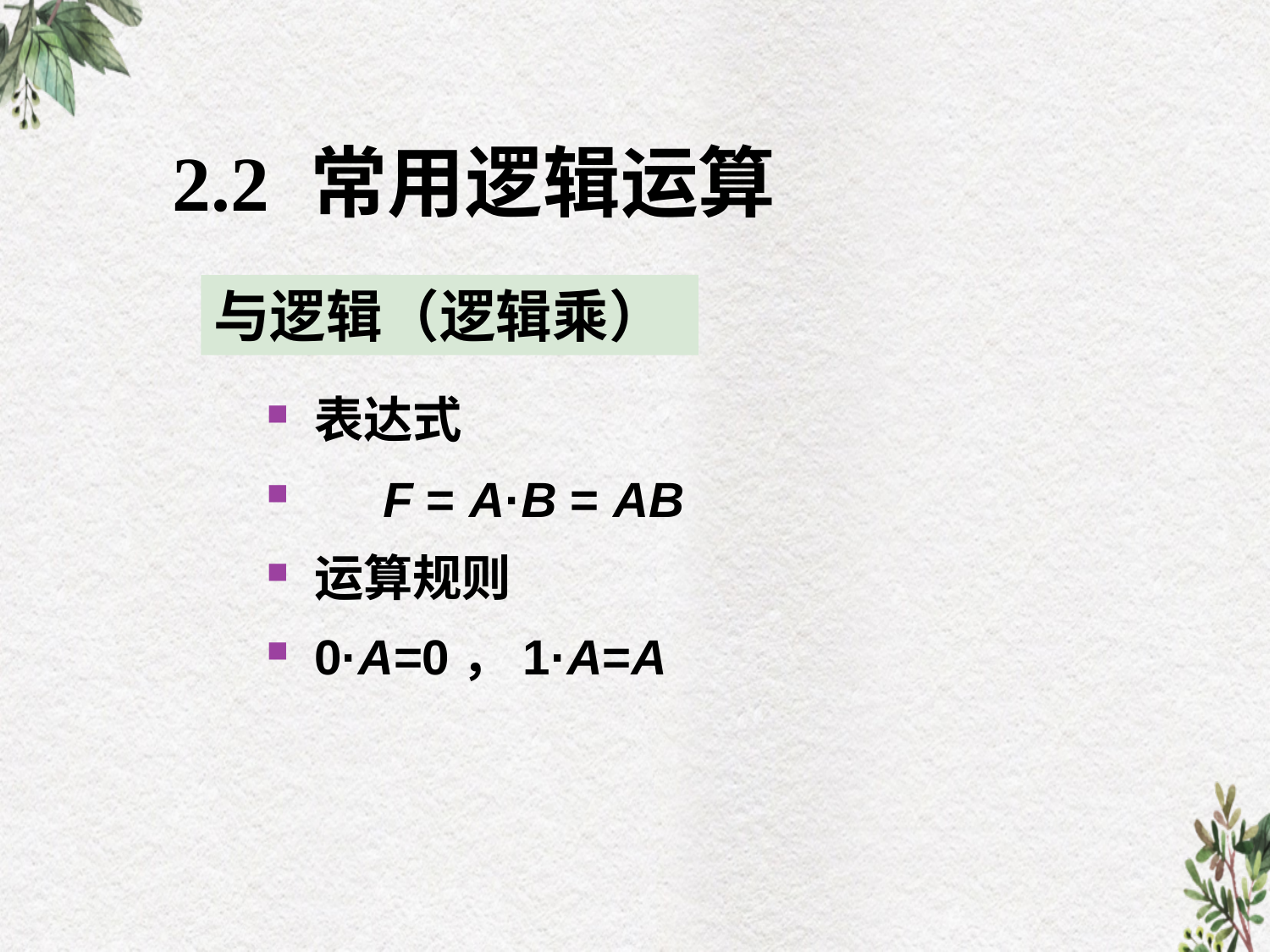

# 2.2 常用逻辑运算
与逻辑（逻辑乘）
表达式
     F = A·B = AB
运算规则
0·A=0，1·A=A